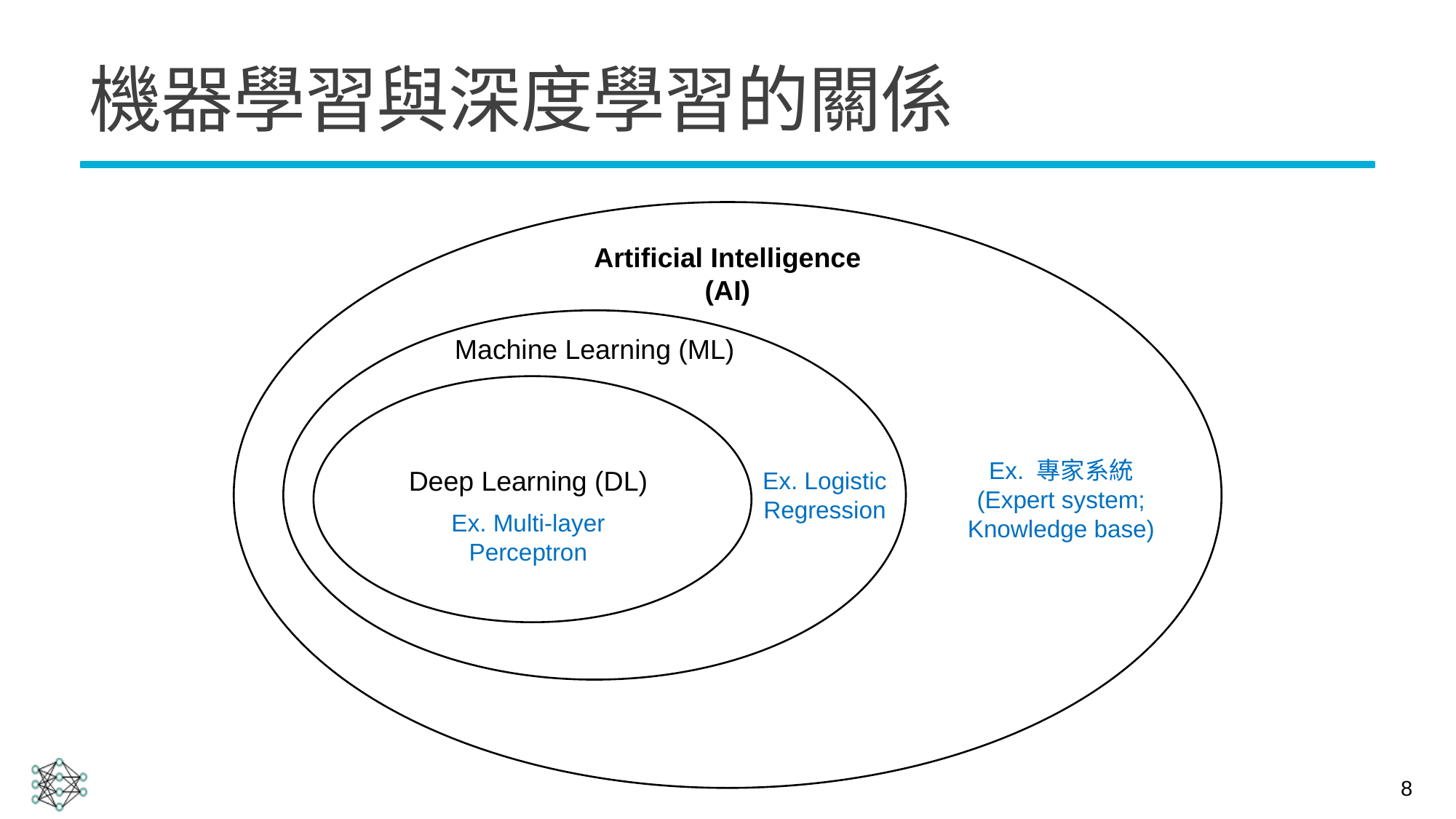

# 機器學習與深度學習的關係

Artificial Intelligence (AI)

Machine Learning (ML)

Ex. 專家系統 (Expert system; Knowledge base)
Deep Learning (DL)
Ex. Logistic Regression
Ex. Multi-layer Perceptron
8